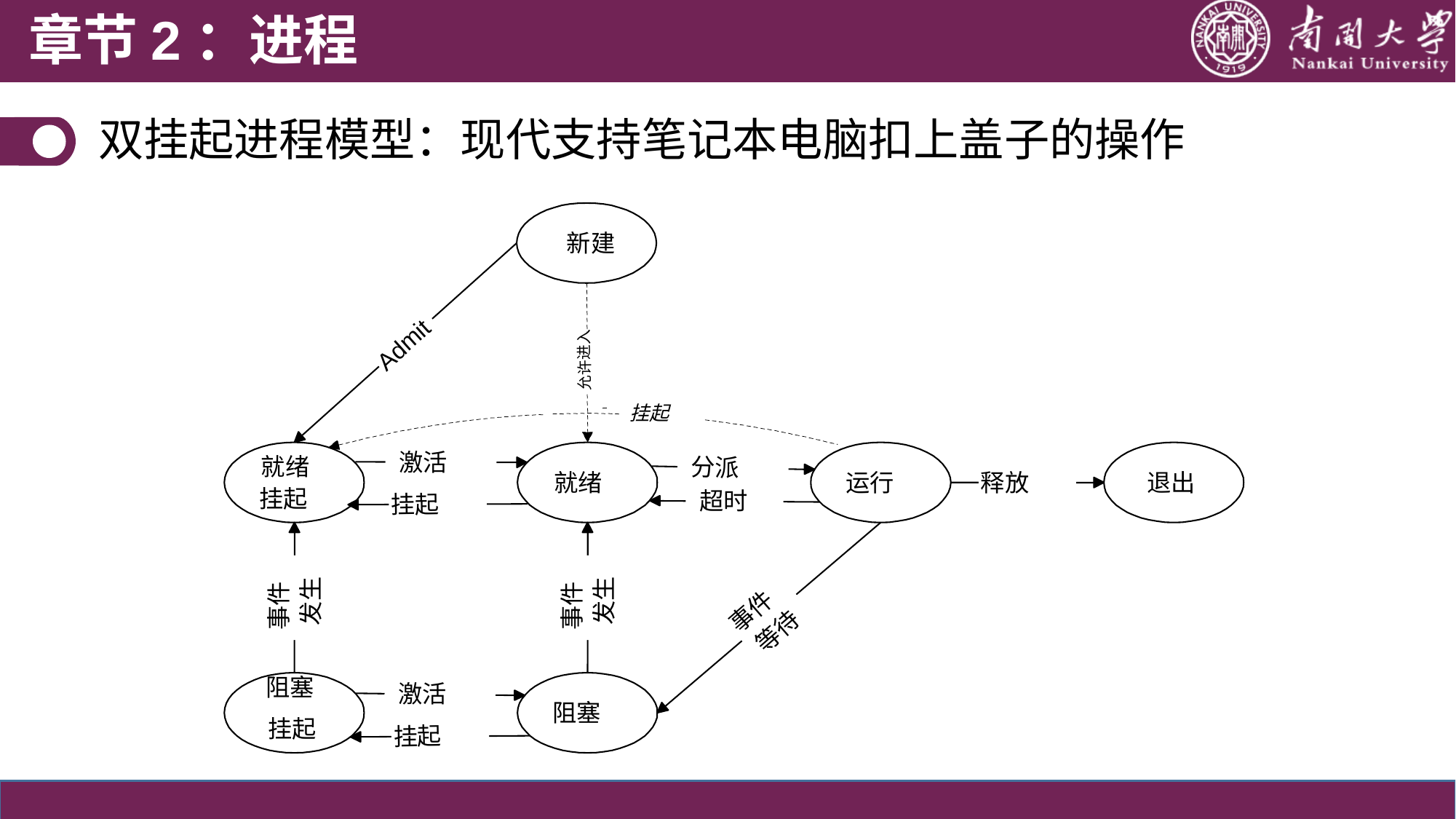

章节2：进程
双挂起进程模型：现代支持笔记本电脑扣上盖子的操作

新建

Admit

允许进入

挂起

 激活

就绪
 分派

就绪
 运行
释放
退出

 挂起
 超时

挂起

事件
事件
 发生
 发生
事件
等待
阻塞

 激活

 阻塞

  挂起

挂起